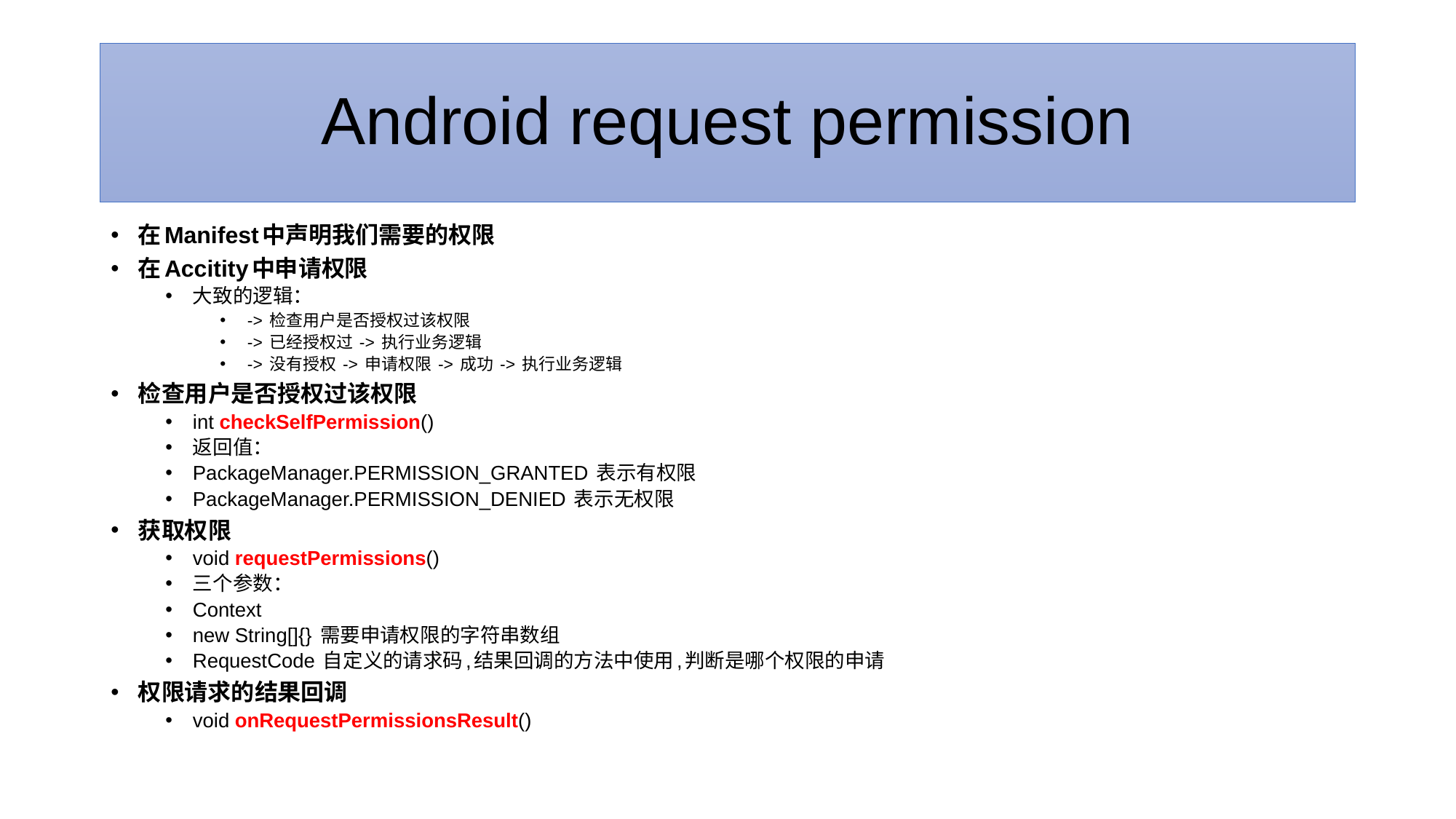

# Android request permission
在Manifest中声明我们需要的权限
在Accitity中申请权限
大致的逻辑：
-> 检查用户是否授权过该权限
-> 已经授权过 -> 执行业务逻辑
-> 没有授权 -> 申请权限 -> 成功 -> 执行业务逻辑
检查用户是否授权过该权限
int checkSelfPermission()
返回值：
PackageManager.PERMISSION_GRANTED 表示有权限
PackageManager.PERMISSION_DENIED 表示无权限
获取权限
void requestPermissions()
三个参数：
Context
new String[]{} 需要申请权限的字符串数组
RequestCode 自定义的请求码,结果回调的方法中使用,判断是哪个权限的申请
权限请求的结果回调
void onRequestPermissionsResult()